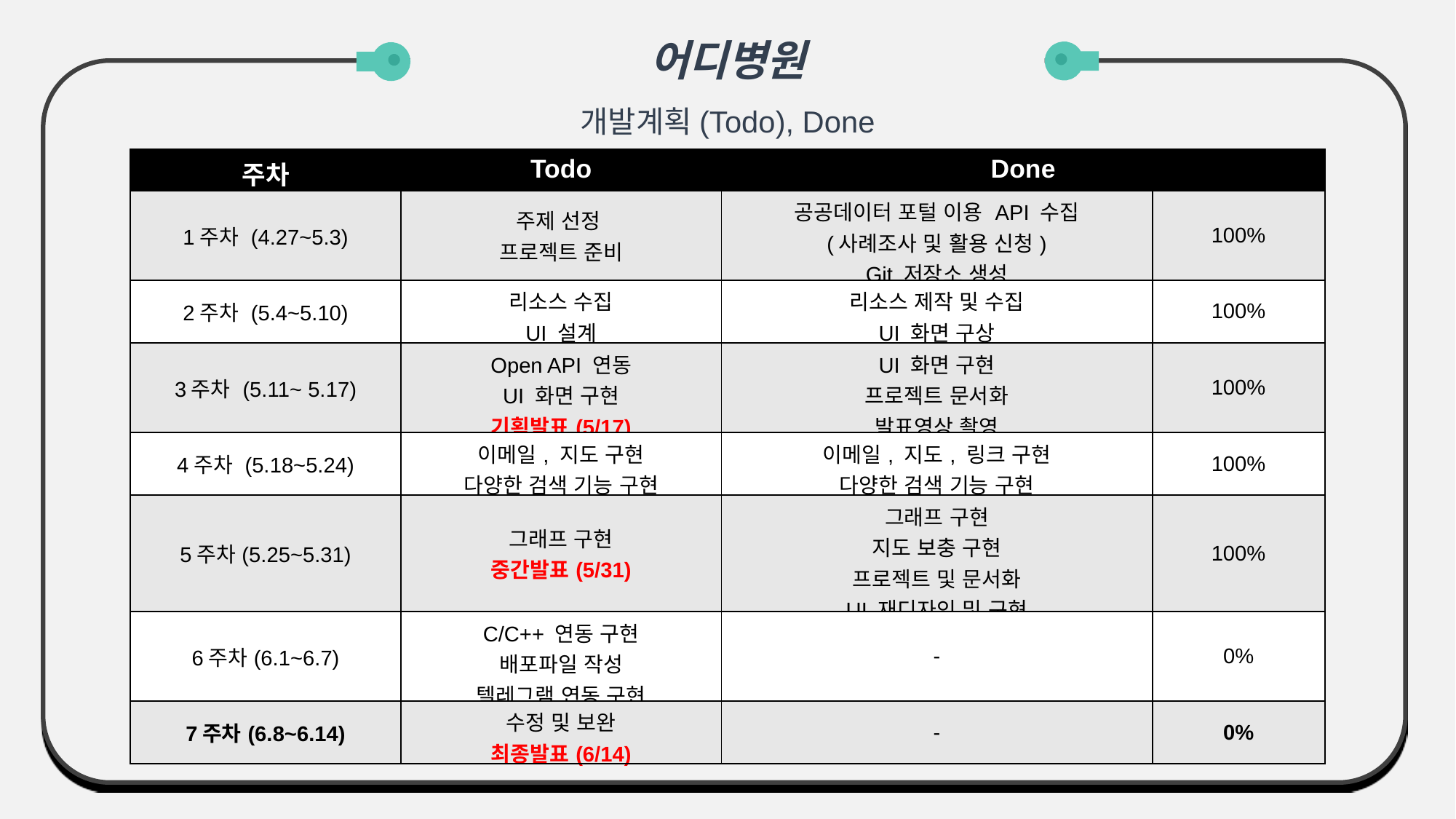

어디병원
개발계획(Todo), Done

| 주차 | Todo | Done |  |
| --- | --- | --- | --- |
| 1주차 (4.27~5.3) | 주제 선정 프로젝트 준비 | 공공데이터 포털 이용 API 수집 (사례조사 및 활용 신청) Git 저장소 생성 | 100% |
| 2주차 (5.4~5.10) | 리소스 수집 UI 설계 | 리소스 제작 및 수집 UI 화면 구상 | 100% |
| 3주차 (5.11~ 5.17) | Open API 연동 UI 화면 구현 기획발표(5/17) | UI 화면 구현 프로젝트 문서화 발표영상 촬영 | 100% |
| 4주차 (5.18~5.24) | 이메일, 지도 구현 다양한 검색 기능 구현 | 이메일, 지도, 링크 구현 다양한 검색 기능 구현 | 100% |
| 5주차(5.25~5.31) | 그래프 구현 중간발표(5/31) | 그래프 구현 지도 보충 구현 프로젝트 및 문서화 UI 재디자인 및 구현 | 100% |
| 6주차(6.1~6.7) | C/C++ 연동 구현 배포파일 작성 텔레그램 연동 구현 | - | 0% |
| 7주차(6.8~6.14) | 수정 및 보완 최종발표(6/14) | - | 0% |